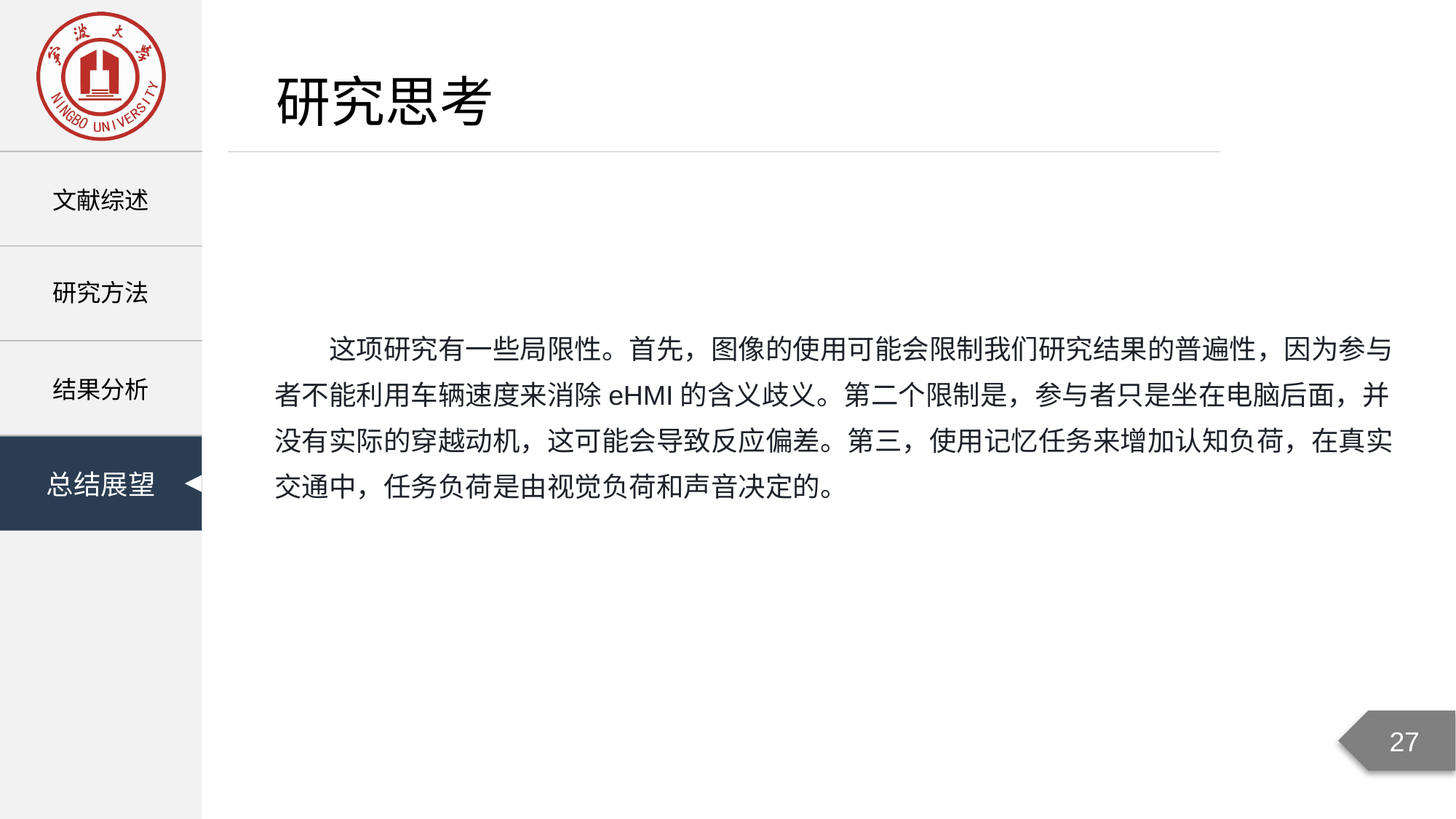

研究思考
这项研究有一些局限性。首先，图像的使用可能会限制我们研究结果的普遍性，因为参与者不能利用车辆速度来消除eHMI的含义歧义。第二个限制是，参与者只是坐在电脑后面，并没有实际的穿越动机，这可能会导致反应偏差。第三，使用记忆任务来增加认知负荷，在真实交通中，任务负荷是由视觉负荷和声音决定的。